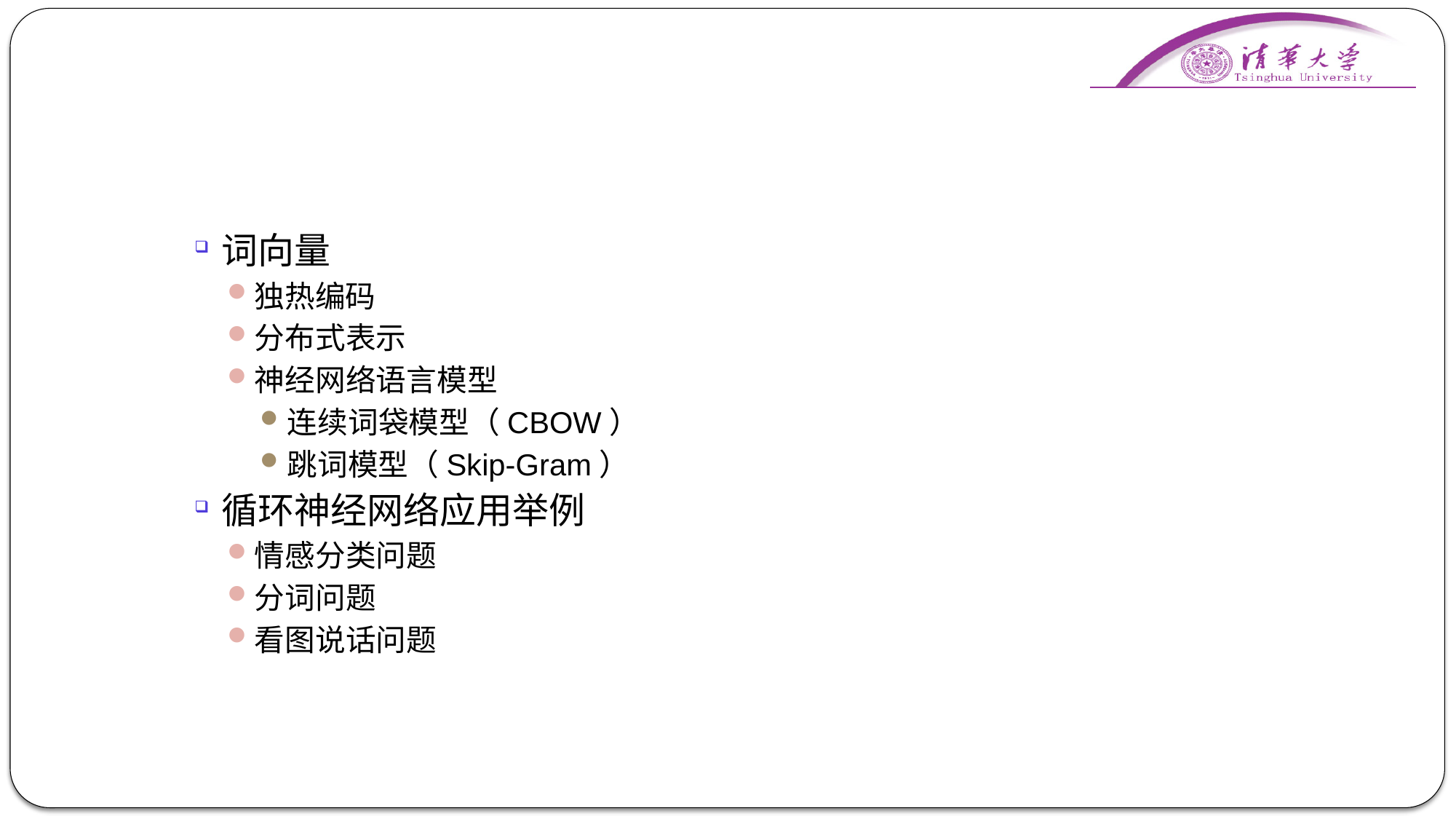

#

词向量
独热编码
分布式表示
神经网络语言模型
连续词袋模型（CBOW）
跳词模型（Skip-Gram）
循环神经网络应用举例
情感分类问题
分词问题
看图说话问题